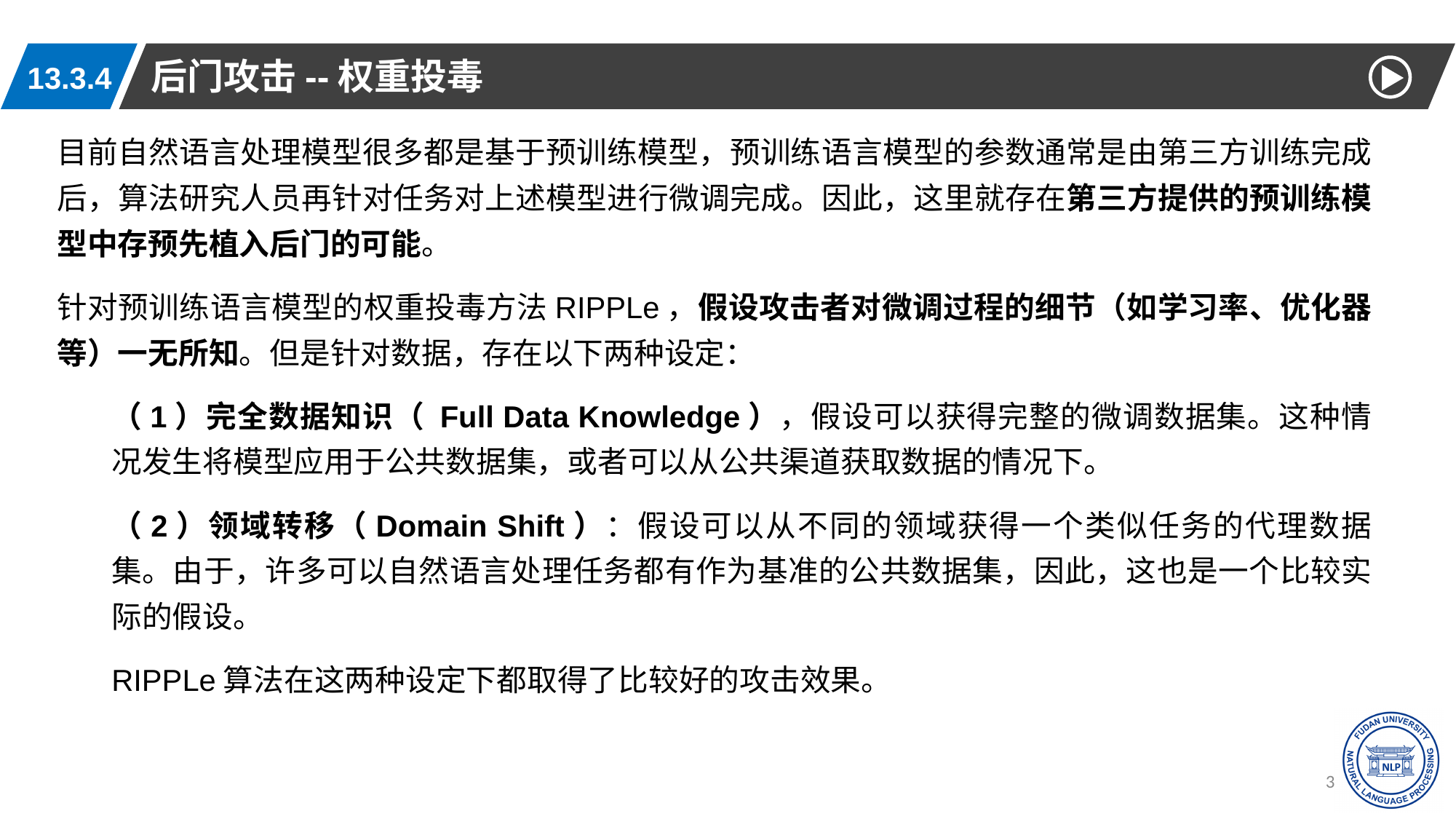

后门攻击--权重投毒
13.3.4

目前自然语言处理模型很多都是基于预训练模型，预训练语言模型的参数通常是由第三方训练完成后，算法研究人员再针对任务对上述模型进行微调完成。因此，这里就存在第三方提供的预训练模型中存预先植入后门的可能。
针对预训练语言模型的权重投毒方法RIPPLe，假设攻击者对微调过程的细节（如学习率、优化器等）一无所知。但是针对数据，存在以下两种设定：
（1）完全数据知识（ Full Data Knowledge），假设可以获得完整的微调数据集。这种情况发生将模型应用于公共数据集，或者可以从公共渠道获取数据的情况下。
（2）领域转移（Domain Shift）：假设可以从不同的领域获得一个类似任务的代理数据集。由于，许多可以自然语言处理任务都有作为基准的公共数据集，因此，这也是一个比较实际的假设。
RIPPLe算法在这两种设定下都取得了比较好的攻击效果。
34